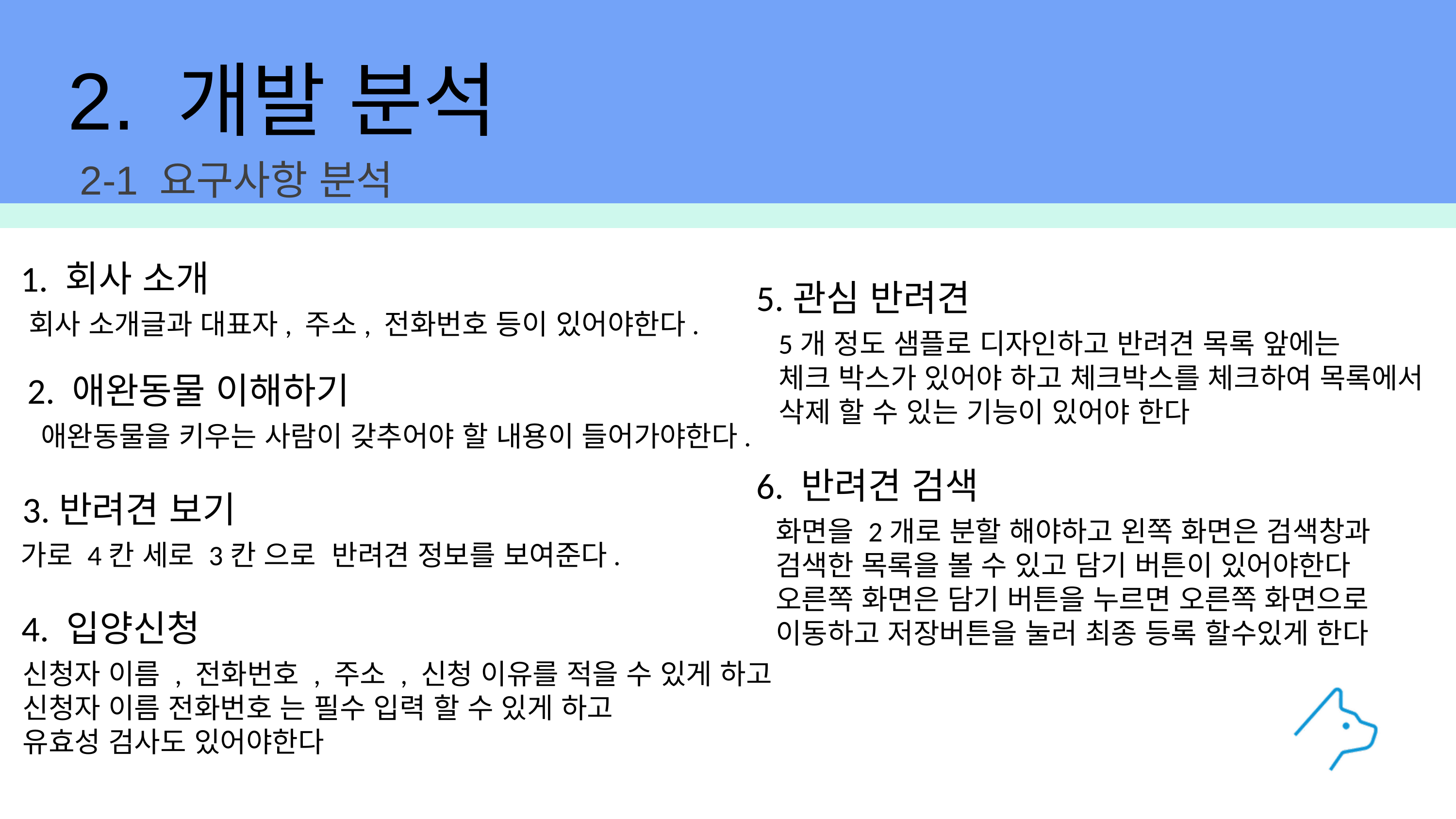

2. 개발 분석
2-1 요구사항 분석
1. 회사 소개
5.관심 반려견
회사 소개글과 대표자, 주소, 전화번호 등이 있어야한다.
5개 정도 샘플로 디자인하고 반려견 목록 앞에는
체크 박스가 있어야 하고 체크박스를 체크하여 목록에서
삭제 할 수 있는 기능이 있어야 한다
2. 애완동물 이해하기
애완동물을 키우는 사람이 갖추어야 할 내용이 들어가야한다.
6. 반려견 검색
3.반려견 보기
화면을 2개로 분할 해야하고 왼쪽 화면은 검색창과
검색한 목록을 볼 수 있고 담기 버튼이 있어야한다
오른쪽 화면은 담기 버튼을 누르면 오른쪽 화면으로
이동하고 저장버튼을 눌러 최종 등록 할수있게 한다
가로 4칸 세로 3칸 으로  반려견 정보를 보여준다.
4. 입양신청
신청자 이름 , 전화번호 , 주소 , 신청 이유를 적을 수 있게 하고
신청자 이름 전화번호 는 필수 입력 할 수 있게 하고
유효성 검사도 있어야한다